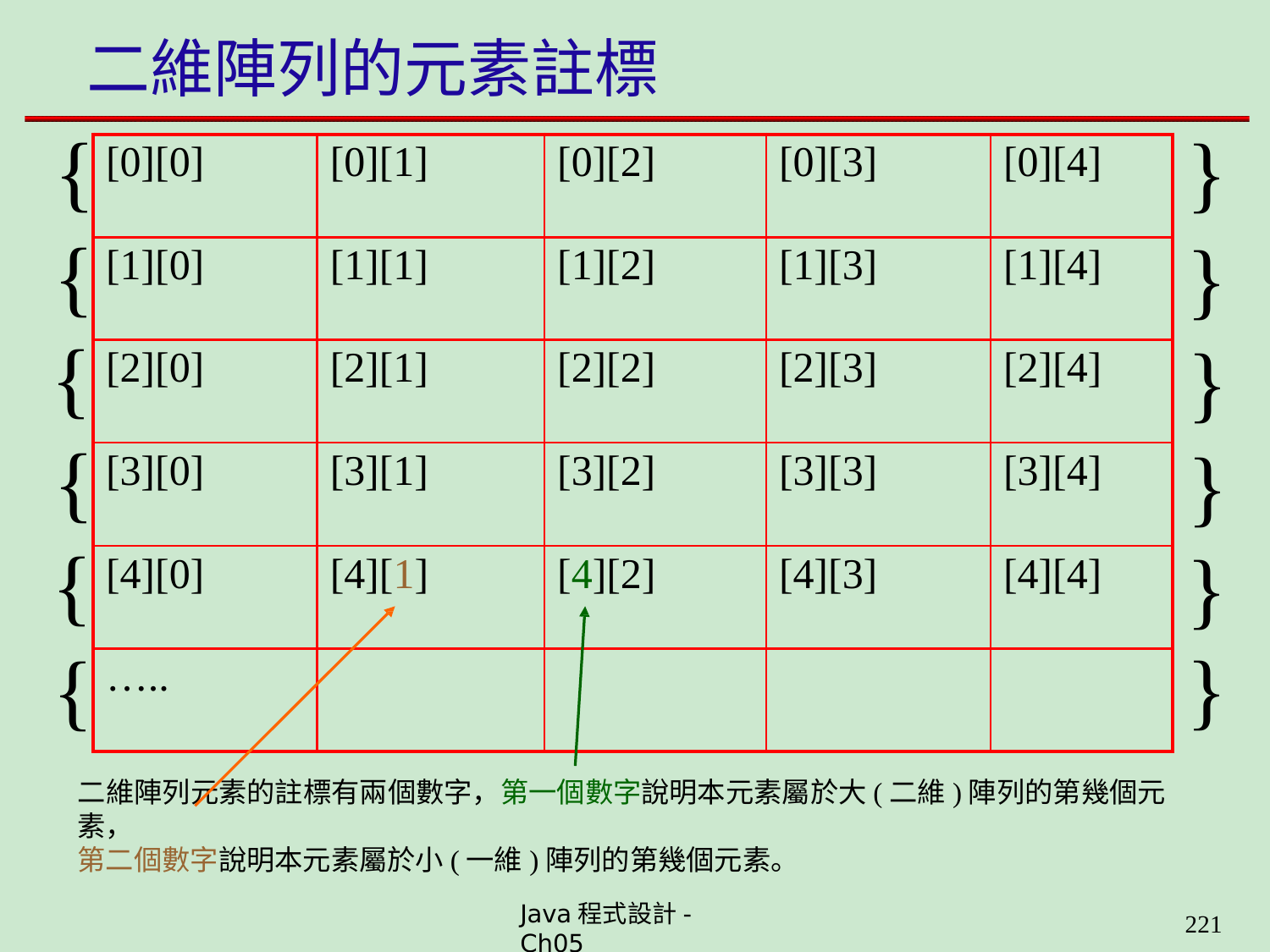

二維陣列的元素註標
{
}
}
}
}
}
}
| [0][0] | [0][1] | [0][2] | [0][3] | [0][4] |
| --- | --- | --- | --- | --- |
| [1][0] | [1][1] | [1][2] | [1][3] | [1][4] |
| [2][0] | [2][1] | [2][2] | [2][3] | [2][4] |
| [3][0] | [3][1] | [3][2] | [3][3] | [3][4] |
| [4][0] | [4][1] | [4][2] | [4][3] | [4][4] |
| ….. |  |  |  |  |
{
{
{
{
{

二維陣列元素的註標有兩個數字，第一個數字說明本元素屬於大(二維)陣列的第幾個元素，
第二個數字說明本元素屬於小(一維)陣列的第幾個元素。
Java程式設計-Ch05
221